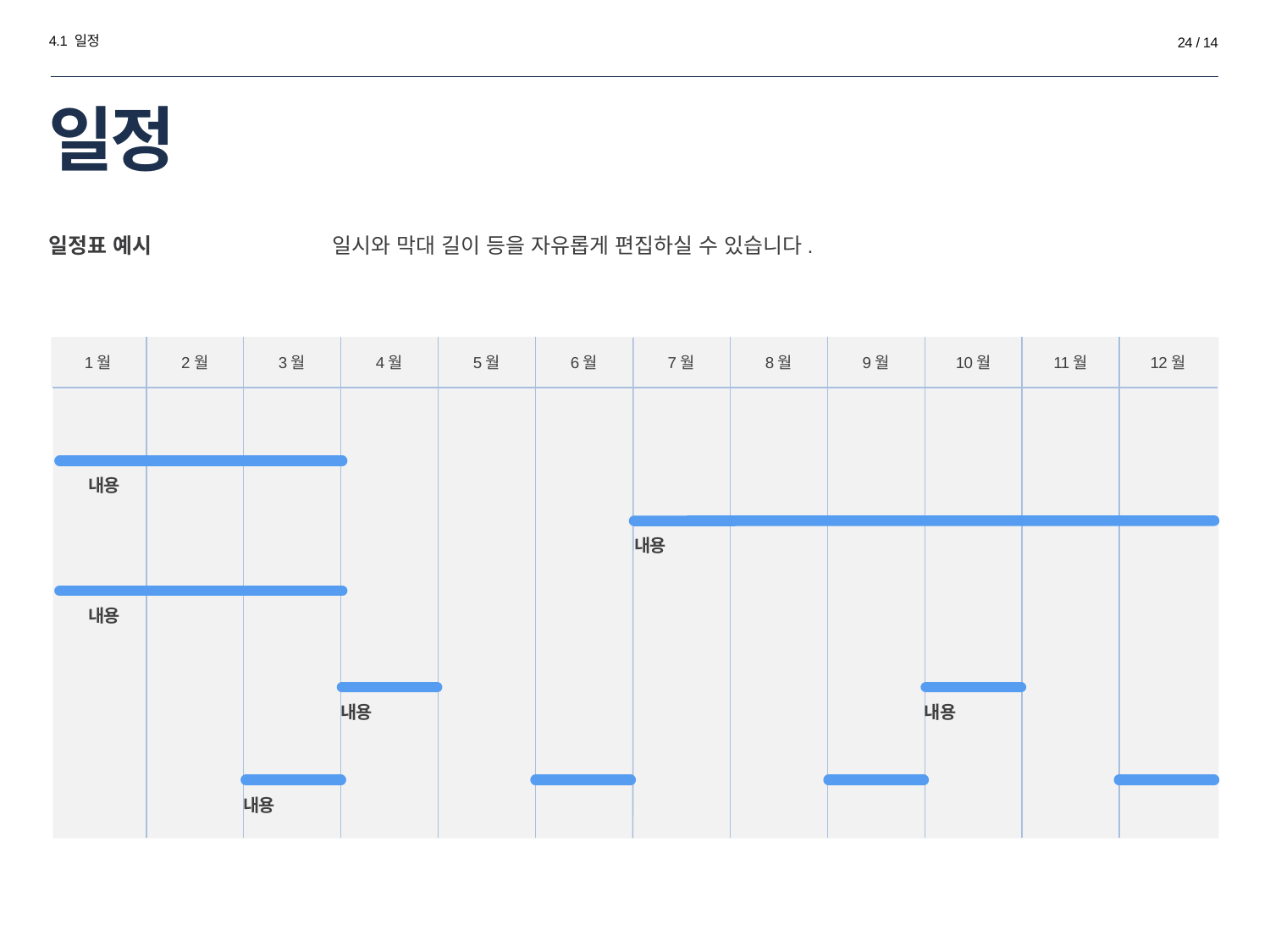

4.1 일정
24 / 14
# 일정
일정표 예시
일시와 막대 길이 등을 자유롭게 편집하실 수 있습니다.
1월

2월
3월
4월
5월
6월
7월
8월
9월
10월
11월
12월
내용
내용
내용
내용
내용
내용